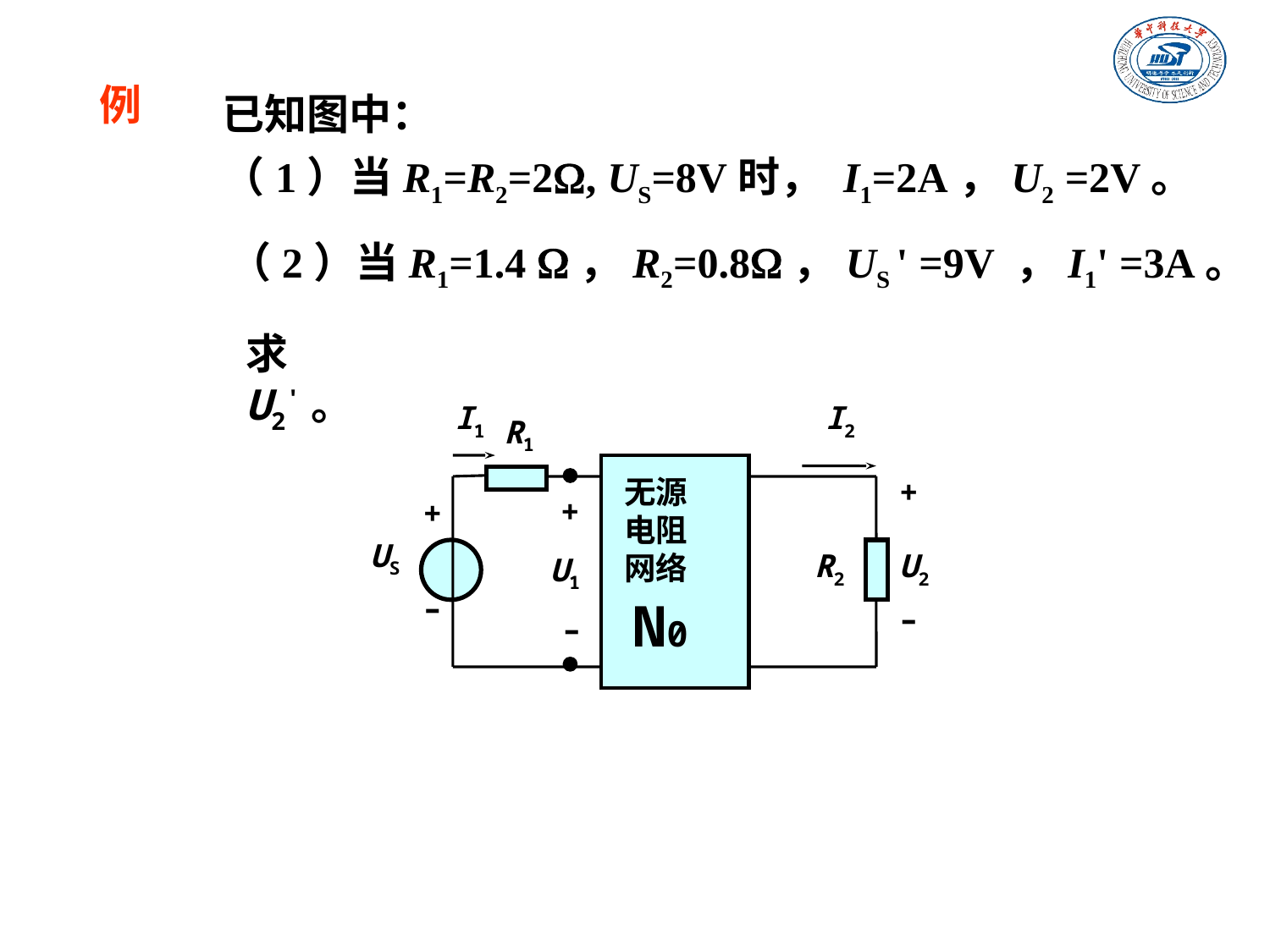

已知图中：
（1）当R1=R2=2Ω, US=8V时， I1=2A，U2 =2V。
例
（2）当R1=1.4 Ω，R2=0.8Ω，US ' =9V ，I1' =3A。
求U2'。
I1
I2
R1

无源
电阻
网络

+

+
+
US

R2

U2
U1
–
–

–

N0